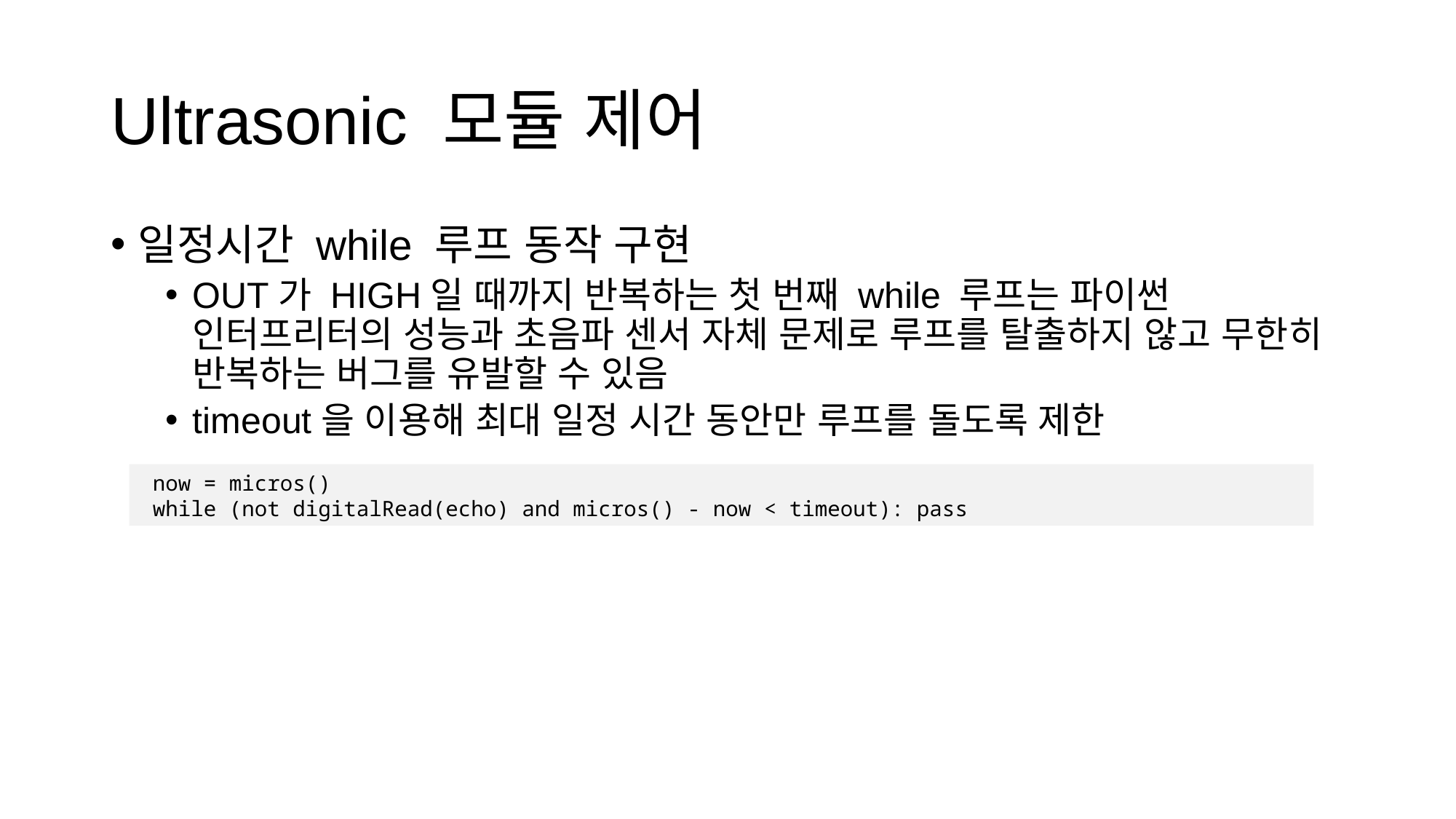

# Ultrasonic 모듈 제어
일정시간 while 루프 동작 구현
OUT가 HIGH일 때까지 반복하는 첫 번째 while 루프는 파이썬 인터프리터의 성능과 초음파 센서 자체 문제로 루프를 탈출하지 않고 무한히 반복하는 버그를 유발할 수 있음
timeout을 이용해 최대 일정 시간 동안만 루프를 돌도록 제한
 now = micros()
 while (not digitalRead(echo) and micros() - now < timeout): pass